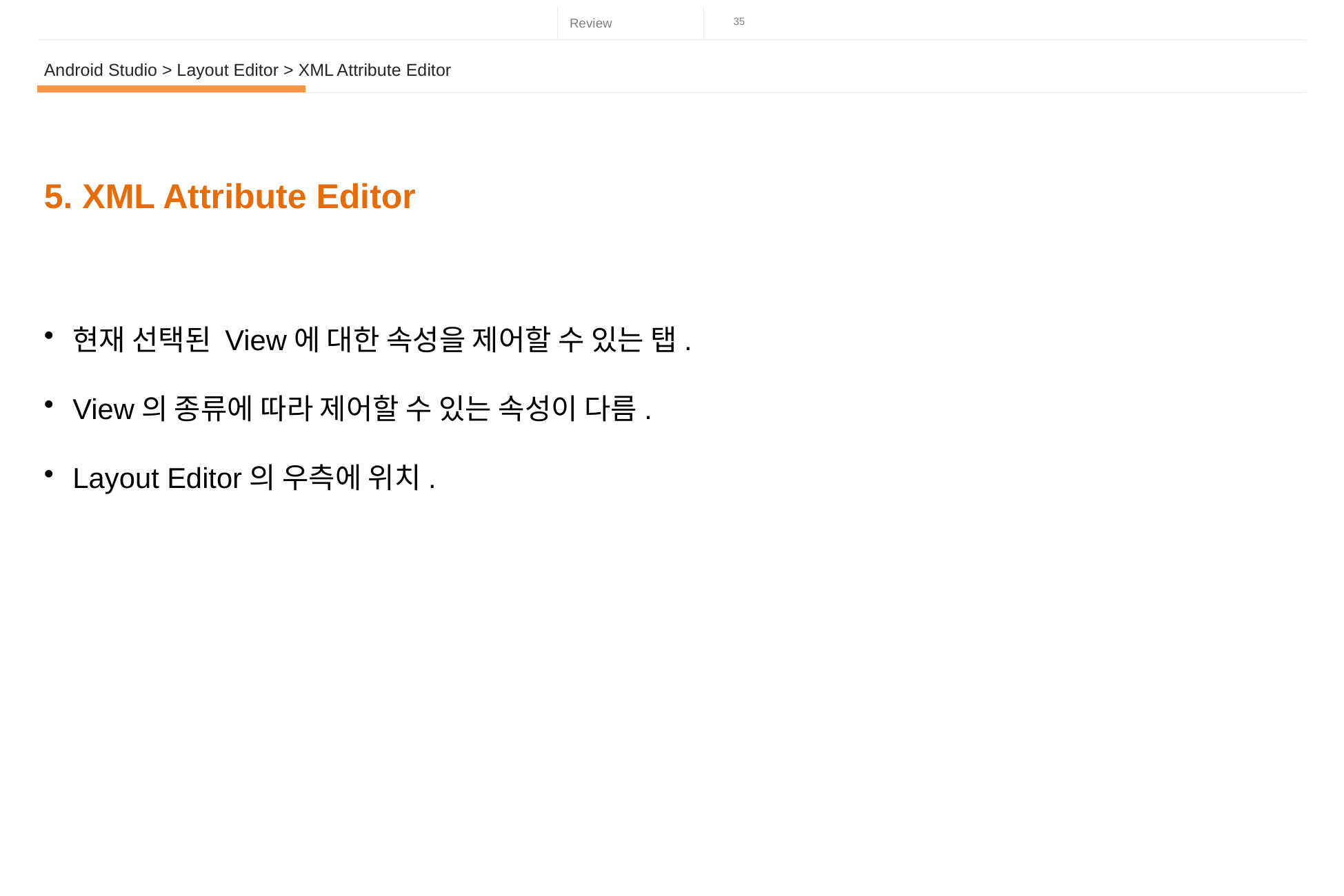

Android Studio > Layout Editor > XML Attribute Editor
5. XML Attribute Editor
현재 선택된 View에 대한 속성을 제어할 수 있는 탭.
View의 종류에 따라 제어할 수 있는 속성이 다름.
Layout Editor의 우측에 위치.